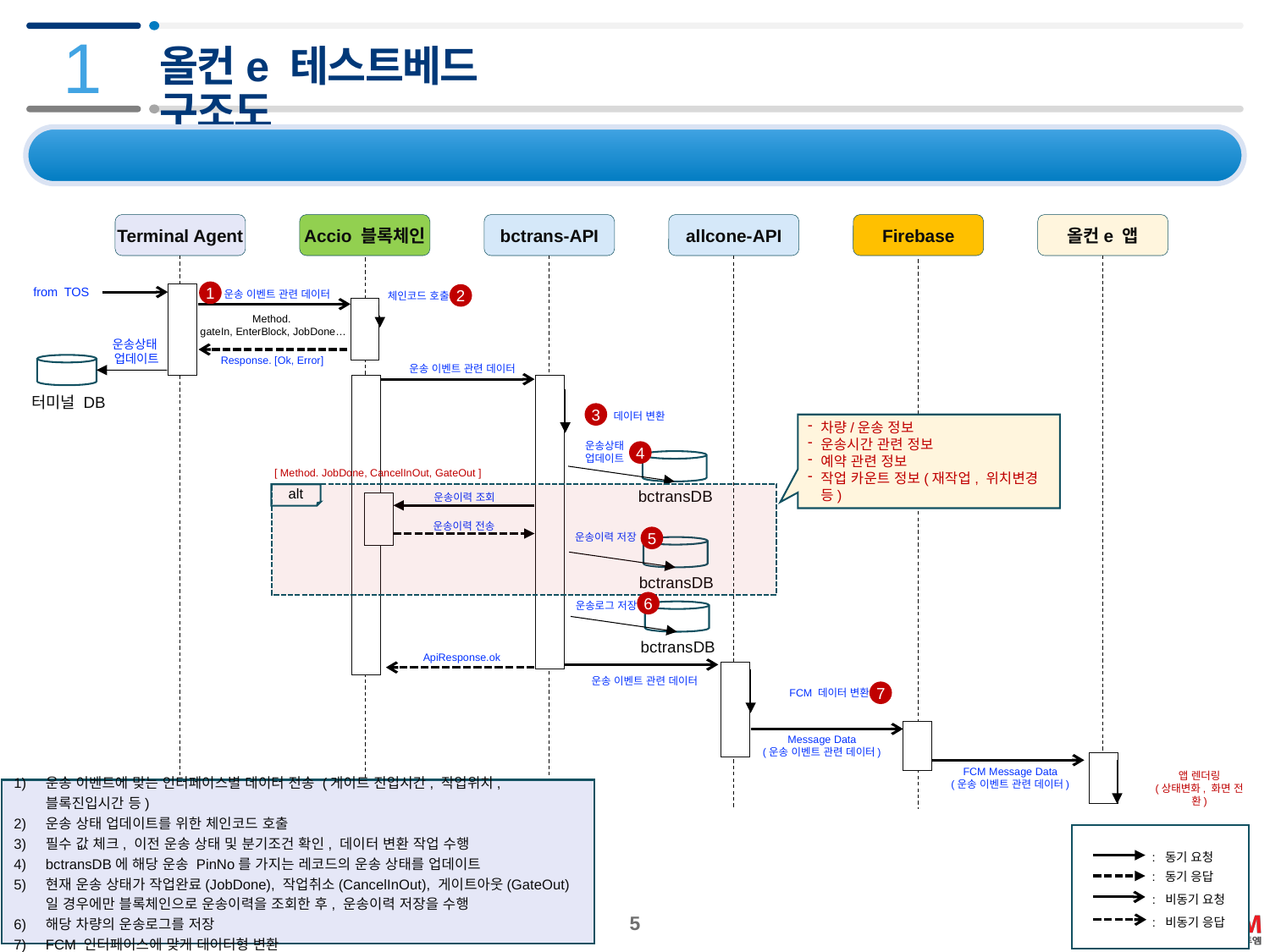

1
# 올컨e 테스트베드 구조도
1.2 올컨e VBS 관련 데이터 흐름도 (운송 상태 업데이트)
Terminal Agent
Accio 블록체인
bctrans-API
allcone-API
Firebase
올컨e 앱
1

from  TOS
2
운송 이벤트 관련 데이터
체인코드 호출

Method.
gateIn, EnterBlock, JobDone…
운송상태
업데이트
Response. [Ok, Error]

운송 이벤트 관련 데이터

터미널 DB
3
데이터 변환
차량/운송 정보
운송시간 관련 정보
예약 관련 정보
작업 카운트 정보(재작업, 위치변경 등)
운송상태
업데이트
4

[ Method. JobDone, CancelInOut, GateOut ]

alt
bctransDB
운송이력 조회

운송이력 전송
5
운송이력 저장

bctransDB
6
운송로그 저장

bctransDB
ApiResponse.ok

운송 이벤트 관련 데이터
7
FCM 데이터 변환

Message Data
(운송 이벤트 관련 데이터)

FCM Message Data
(운송 이벤트 관련 데이터)
앱 렌더링
(상태변화, 화면 전환)
운송 이벤트에 맞는 인터페이스별 데이터 전송 (게이트 진입시간, 작업위치, 블록진입시간 등)
운송 상태 업데이트를 위한 체인코드 호출
필수 값 체크, 이전 운송 상태 및 분기조건 확인, 데이터 변환 작업 수행
bctransDB에 해당 운송 PinNo를 가지는 레코드의 운송 상태를 업데이트
현재 운송 상태가 작업완료(JobDone), 작업취소(CancelInOut), 게이트아웃(GateOut) 일 경우에만 블록체인으로 운송이력을 조회한 후, 운송이력 저장을 수행
해당 차량의 운송로그를 저장
FCM 인터페이스에 맞게 데이터형 변환

:  동기 요청
:  동기 응답
:  비동기 요청
:  비동기 응답
  5